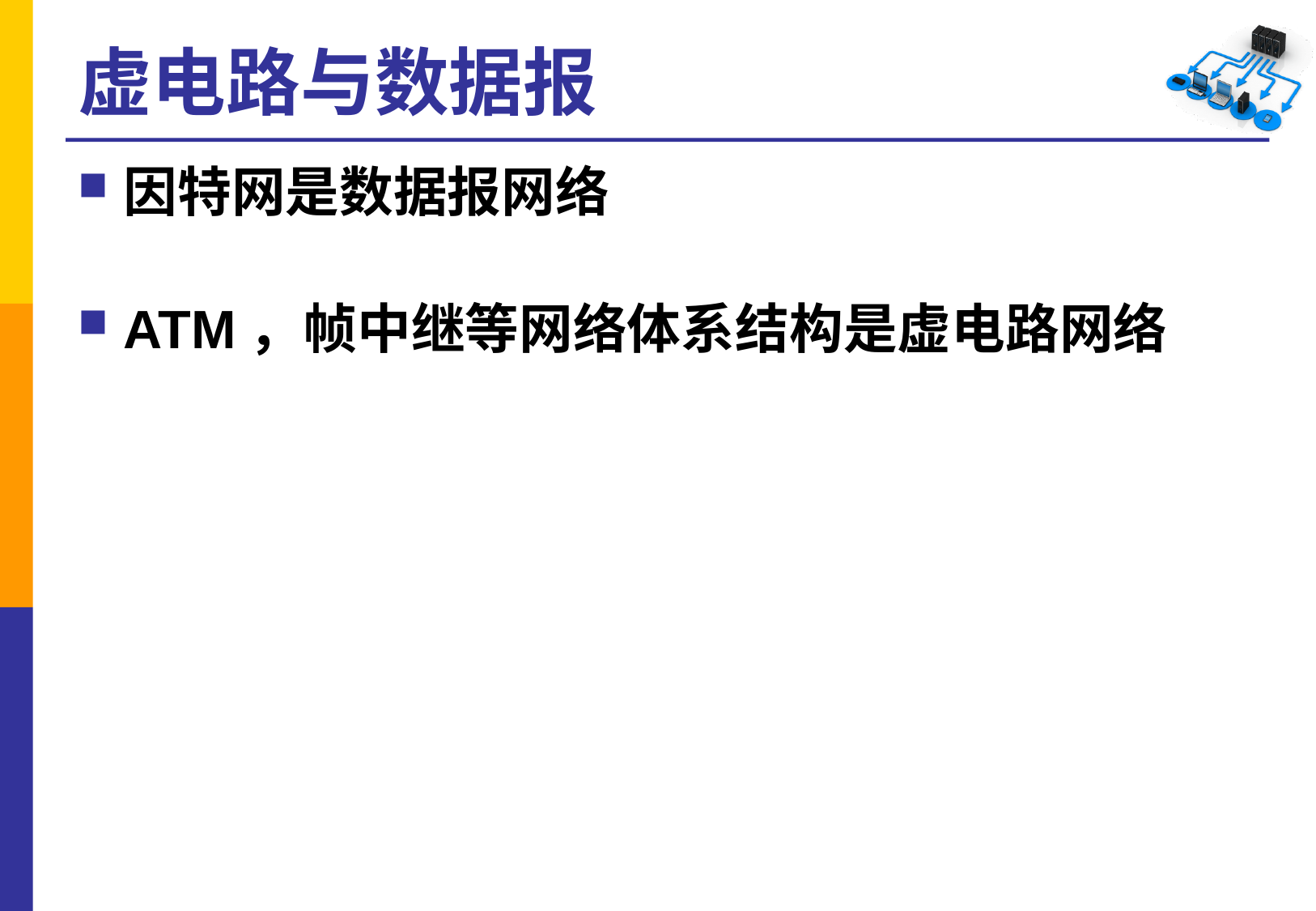

# 虚电路与数据报
因特网是数据报网络

ATM，帧中继等网络体系结构是虚电路网络